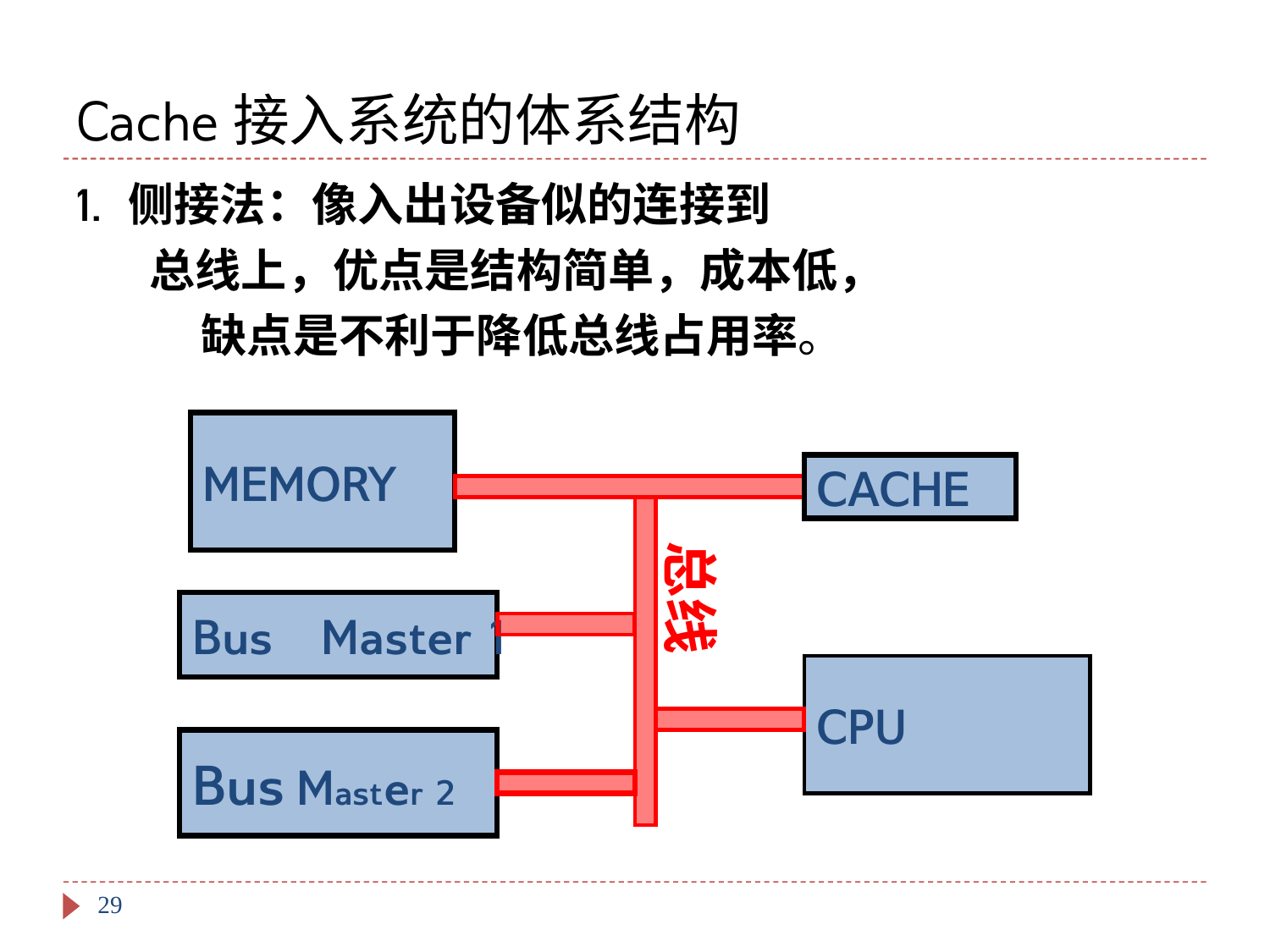

# Cache接入系统的体系结构
1. 侧接法：像入出设备似的连接到
      总线上，优点是结构简单，成本低，
           缺点是不利于降低总线占用率。
MEMORY
CACHE

总线
Bus   Master 1

CPU

Bus Master 2

29